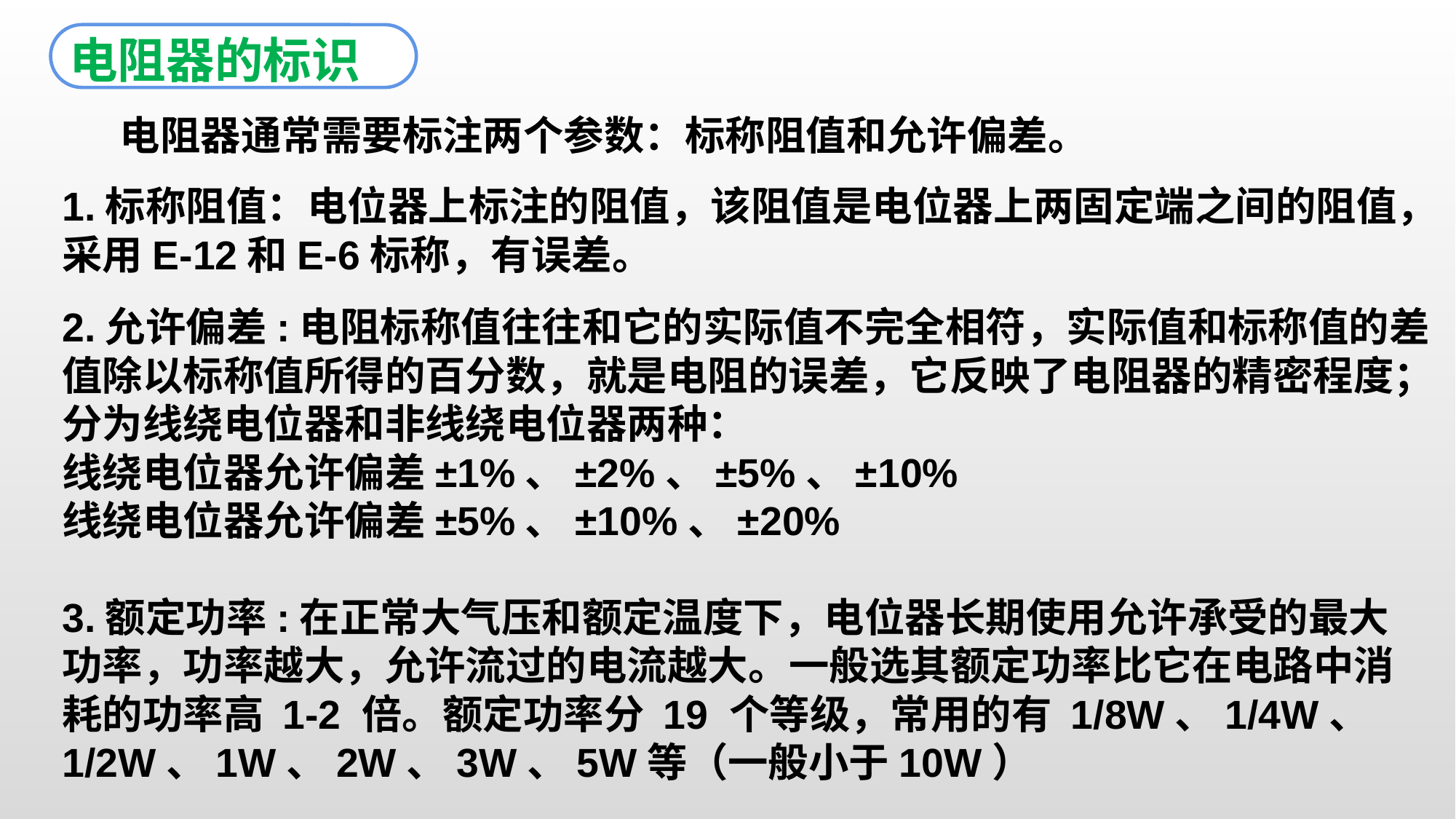

电阻器的标识
电阻器通常需要标注两个参数：标称阻值和允许偏差。
1.标称阻值：电位器上标注的阻值，该阻值是电位器上两固定端之间的阻值，采用E-12和E-6标称，有误差。
2.允许偏差:电阻标称值往往和它的实际值不完全相符，实际值和标称值的差值除以标称值所得的百分数，就是电阻的误差，它反映了电阻器的精密程度；
分为线绕电位器和非线绕电位器两种：
线绕电位器允许偏差±1%、±2%、±5%、±10%
线绕电位器允许偏差±5%、±10%、±20%

3.额定功率:在正常大气压和额定温度下，电位器长期使用允许承受的最大功率，功率越大，允许流过的电流越大。一般选其额定功率比它在电路中消耗的功率高 1-2 倍。额定功率分 19 个等级，常用的有 1/8W、1/4W、1/2W、1W、2W、3W、5W等（一般小于10W）